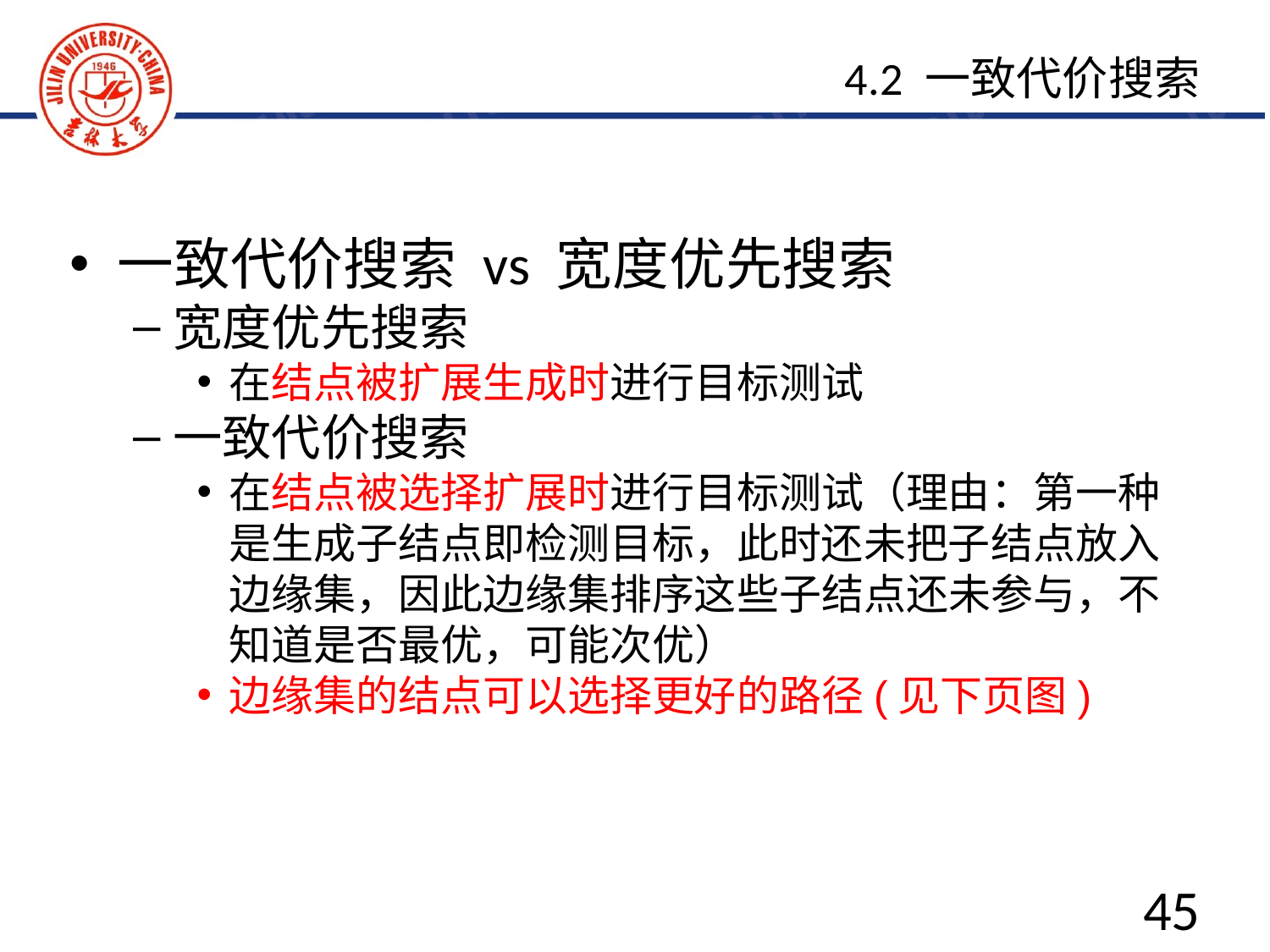

4.2 一致代价搜索
一致代价搜索 vs 宽度优先搜索
宽度优先搜索
在结点被扩展生成时进行目标测试
一致代价搜索
在结点被选择扩展时进行目标测试（理由：第一种是生成子结点即检测目标，此时还未把子结点放入边缘集，因此边缘集排序这些子结点还未参与，不知道是否最优，可能次优）
边缘集的结点可以选择更好的路径(见下页图)
45